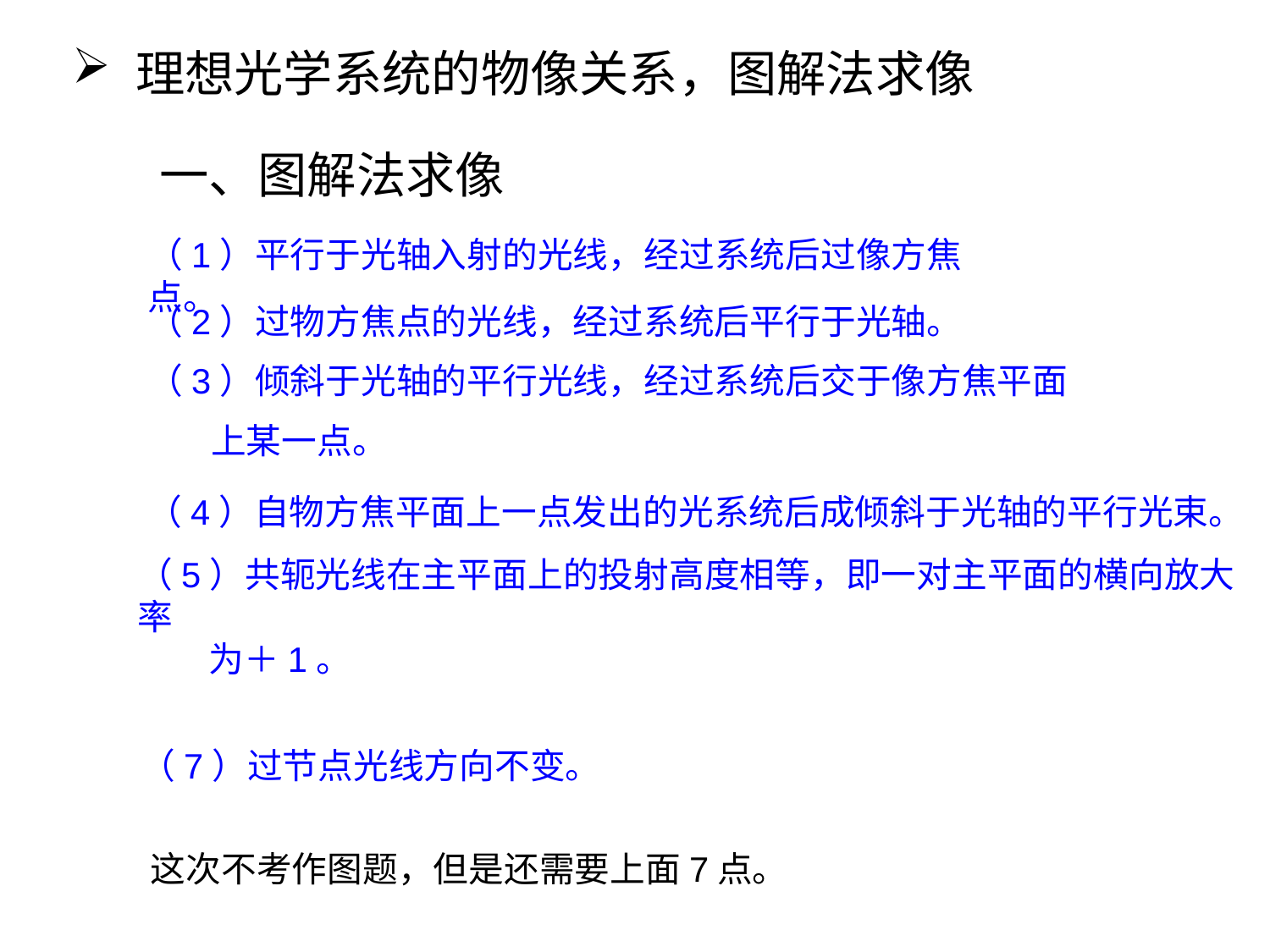

理想光学系统的物像关系，图解法求像
一、图解法求像
（1）平行于光轴入射的光线，经过系统后过像方焦点。
（2）过物方焦点的光线，经过系统后平行于光轴。
（3）倾斜于光轴的平行光线，经过系统后交于像方焦平面
       上某一点。
（4）自物方焦平面上一点发出的光系统后成倾斜于光轴的平行光束。
（5）共轭光线在主平面上的投射高度相等，即一对主平面的横向放大率
        为＋1。
（7）过节点光线方向不变。
这次不考作图题，但是还需要上面7点。